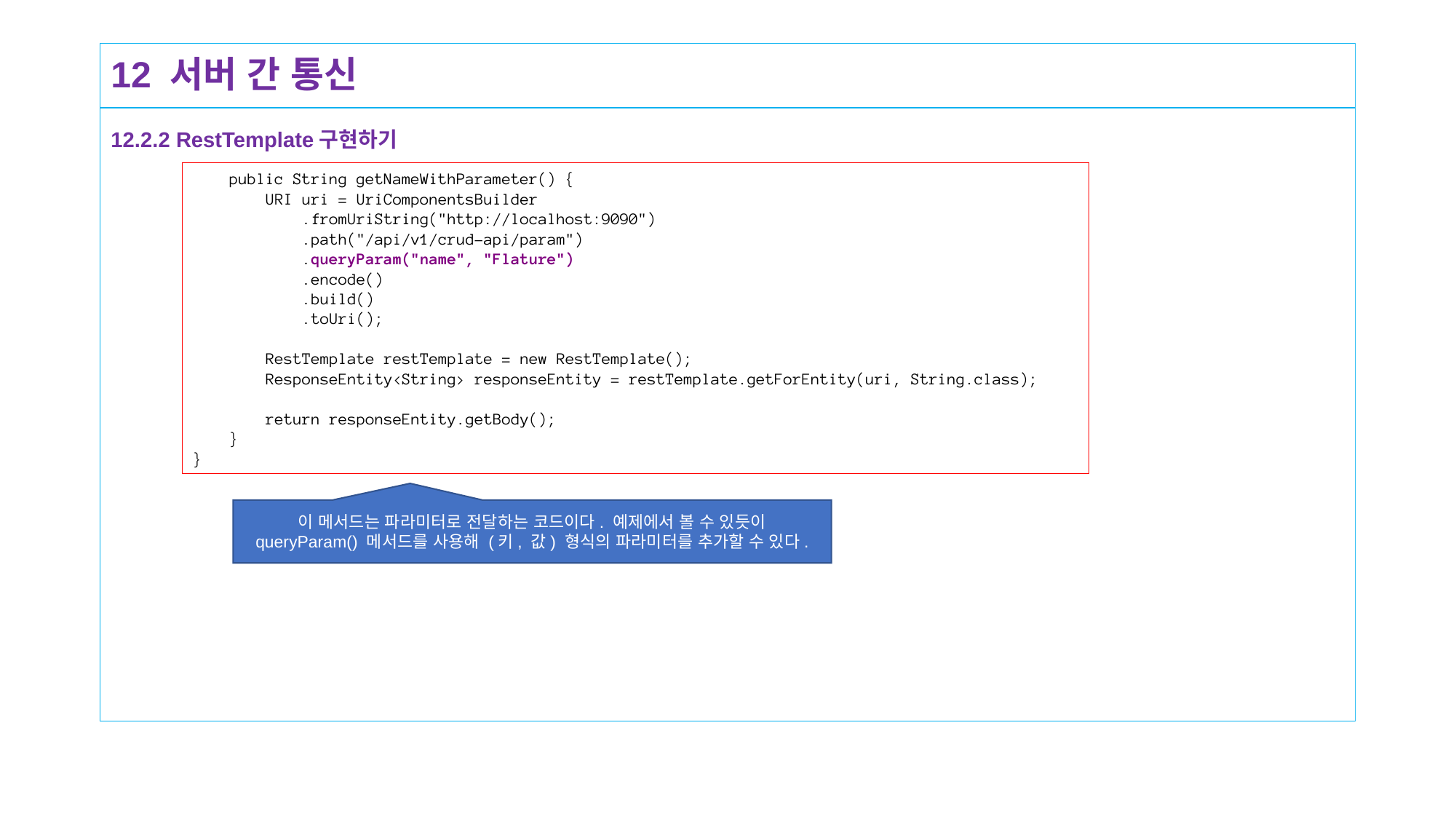

# 12 서버 간 통신
12.2.2 RestTemplate구현하기
    public String getNameWithParameter() {
        URI uri = UriComponentsBuilder
            .fromUriString("http://localhost:9090")
            .path("/api/v1/crud-api/param")
            .queryParam("name", "Flature")
            .encode()
            .build()
            .toUri();

        RestTemplate restTemplate = new RestTemplate();
        ResponseEntity<String> responseEntity = restTemplate.getForEntity(uri, String.class);

        return responseEntity.getBody();
    }
}
이 메서드는 파라미터로 전달하는 코드이다. 예제에서 볼 수 있듯이 queryParam() 메서드를 사용해 (키, 값) 형식의 파라미터를 추가할 수 있다.